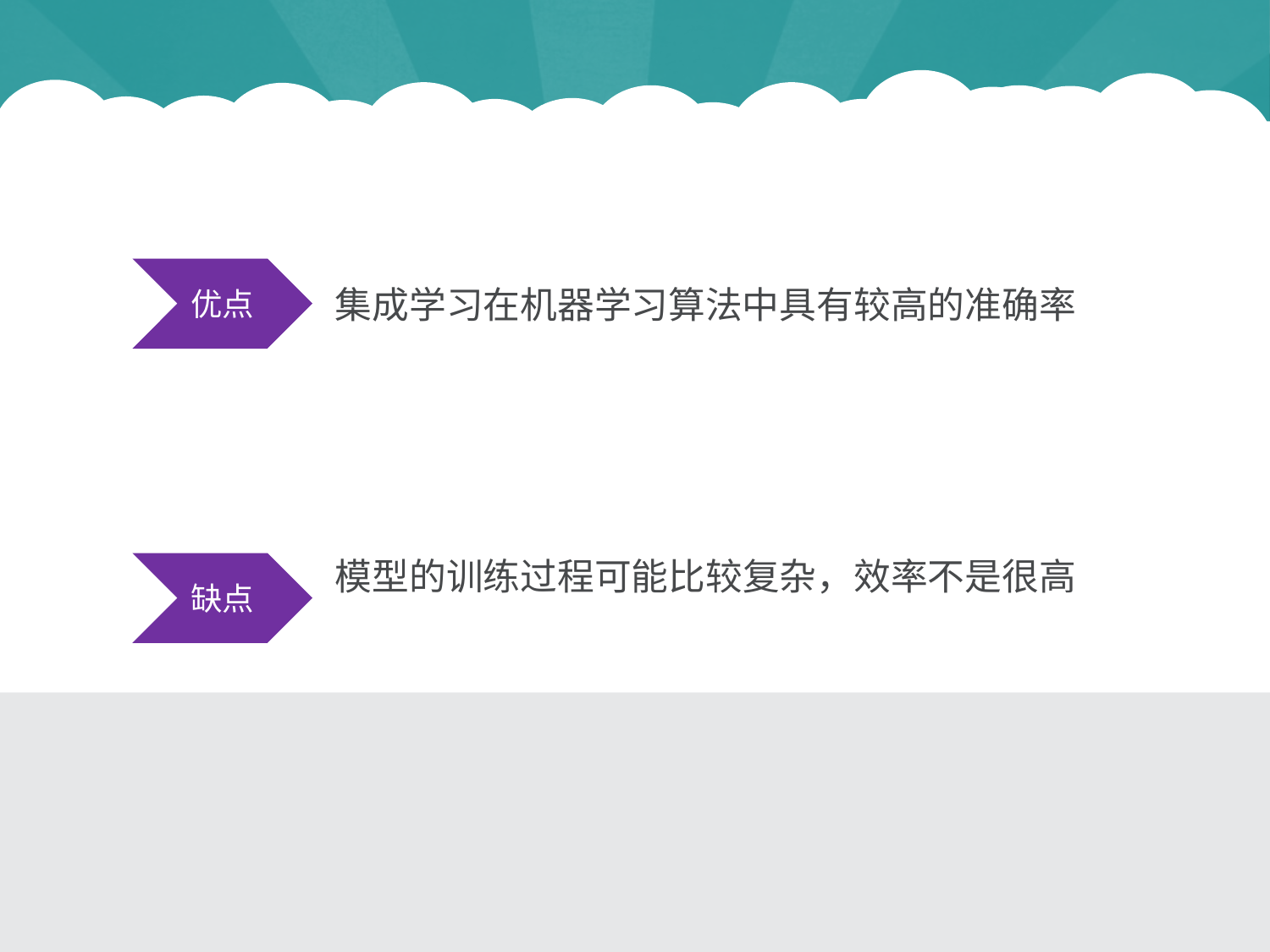

优点
集成学习在机器学习算法中具有较高的准确率
缺点
模型的训练过程可能比较复杂，效率不是很高